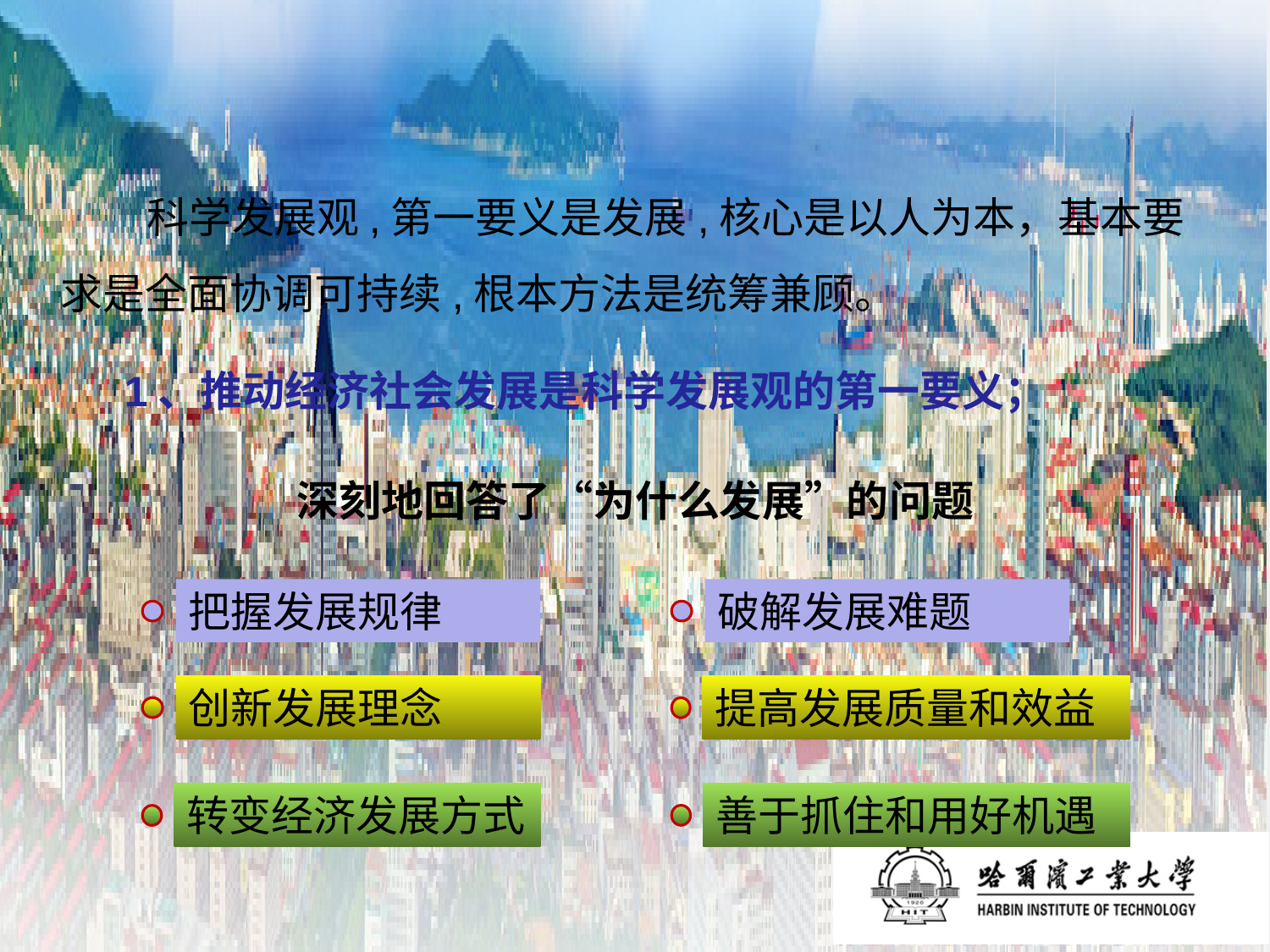

科学发展观,第一要义是发展,核心是以人为本，基本要求是全面协调可持续,根本方法是统筹兼顾。
1、推动经济社会发展是科学发展观的第一要义；

深刻地回答了“为什么发展”的问题
把握发展规律

破解发展难题

创新发展理念

提高发展质量和效益

善于抓住和用好机遇

转变经济发展方式